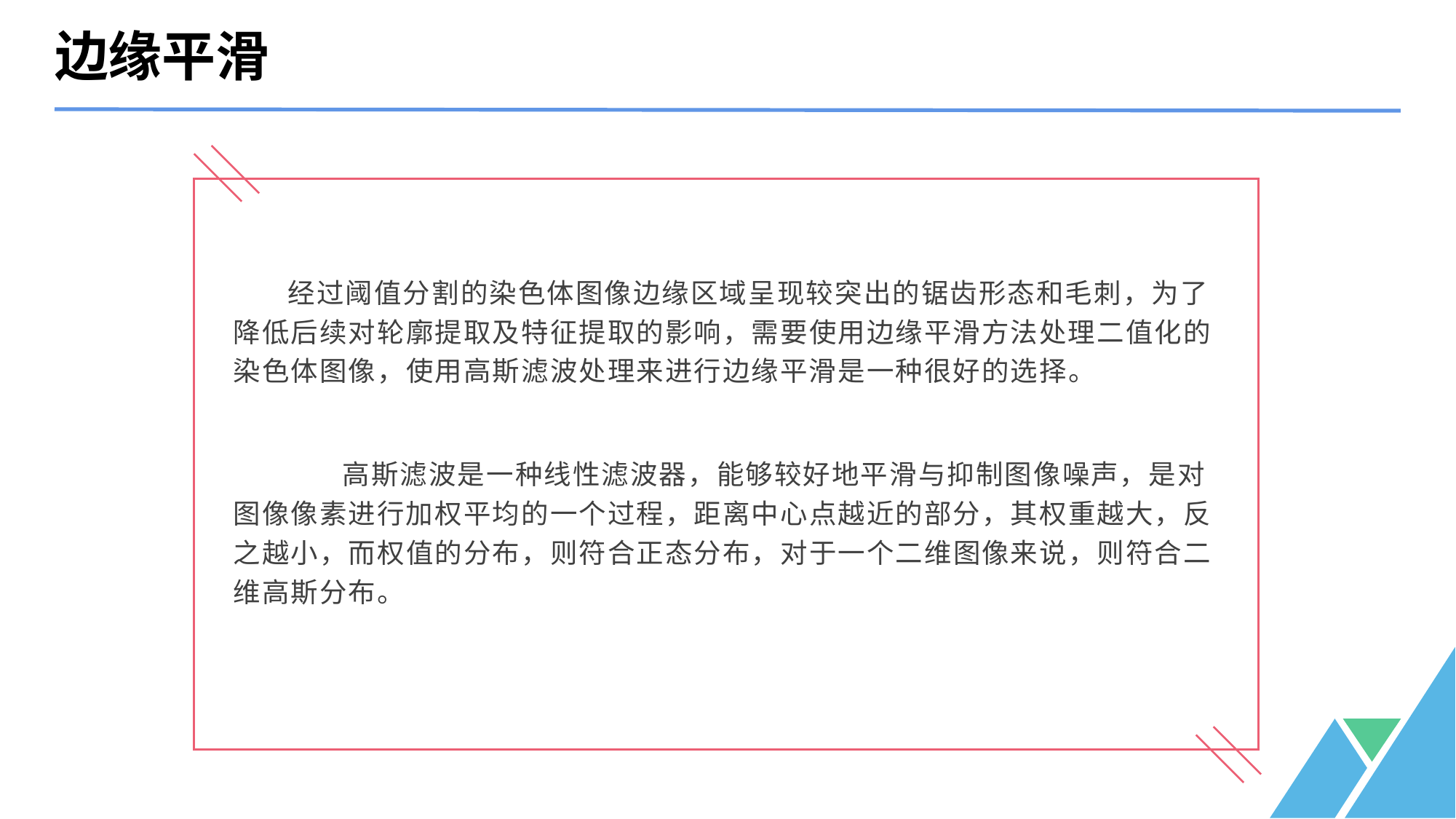

边缘平滑

经过阈值分割的染色体图像边缘区域呈现较突出的锯齿形态和毛刺，为了降低后续对轮廓提取及特征提取的影响，需要使用边缘平滑方法处理二值化的染色体图像，使用高斯滤波处理来进行边缘平滑是一种很好的选择。

	高斯滤波是一种线性滤波器，能够较好地平滑与抑制图像噪声，是对图像像素进行加权平均的一个过程，距离中心点越近的部分，其权重越大，反之越小，而权值的分布，则符合正态分布，对于一个二维图像来说，则符合二维高斯分布。